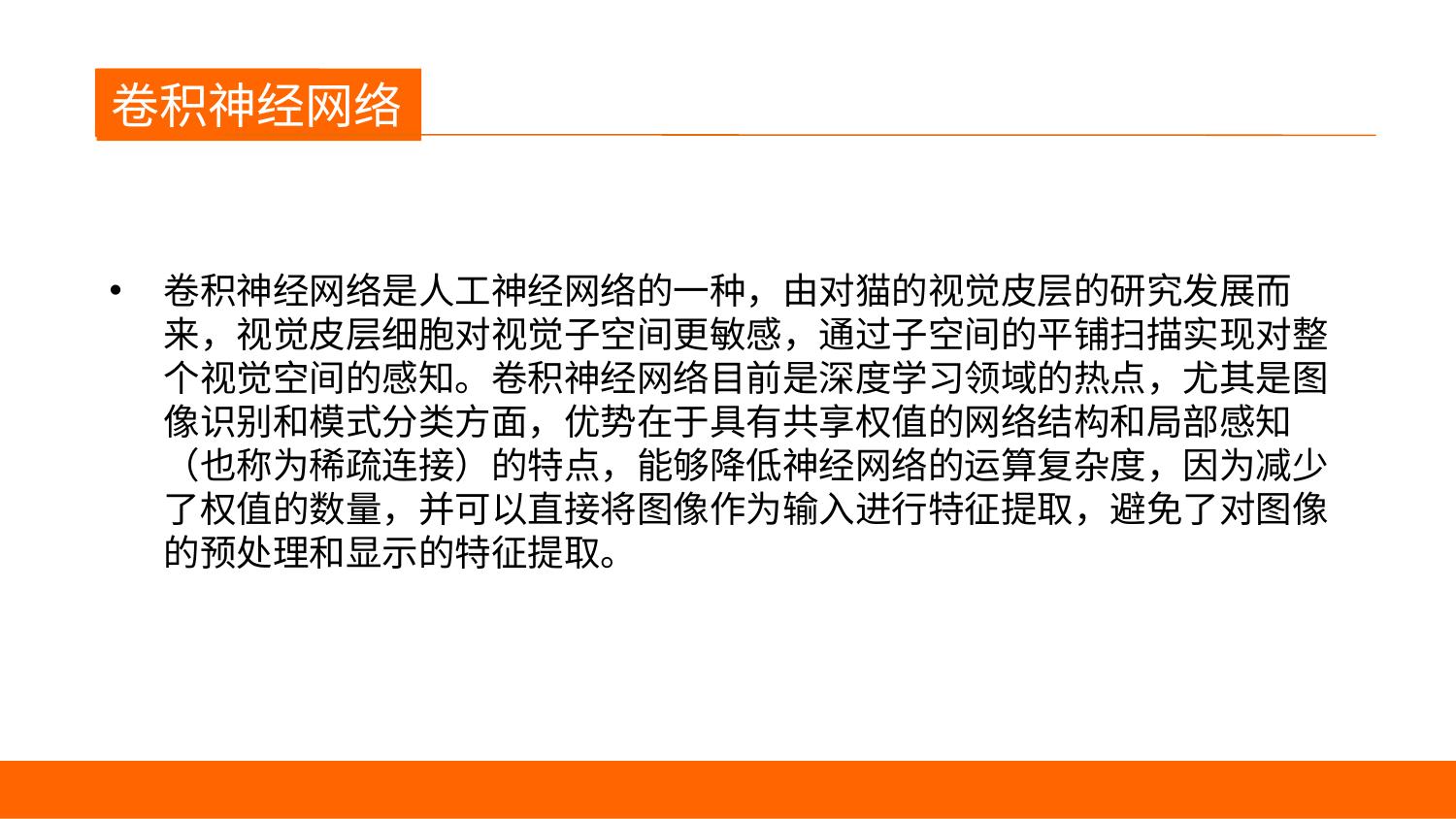

卷积神经网络

卷积神经网络是人工神经网络的一种，由对猫的视觉皮层的研究发展而来，视觉皮层细胞对视觉子空间更敏感，通过子空间的平铺扫描实现对整个视觉空间的感知。卷积神经网络目前是深度学习领域的热点，尤其是图像识别和模式分类方面，优势在于具有共享权值的网络结构和局部感知（也称为稀疏连接）的特点，能够降低神经网络的运算复杂度，因为减少了权值的数量，并可以直接将图像作为输入进行特征提取，避免了对图像的预处理和显示的特征提取。